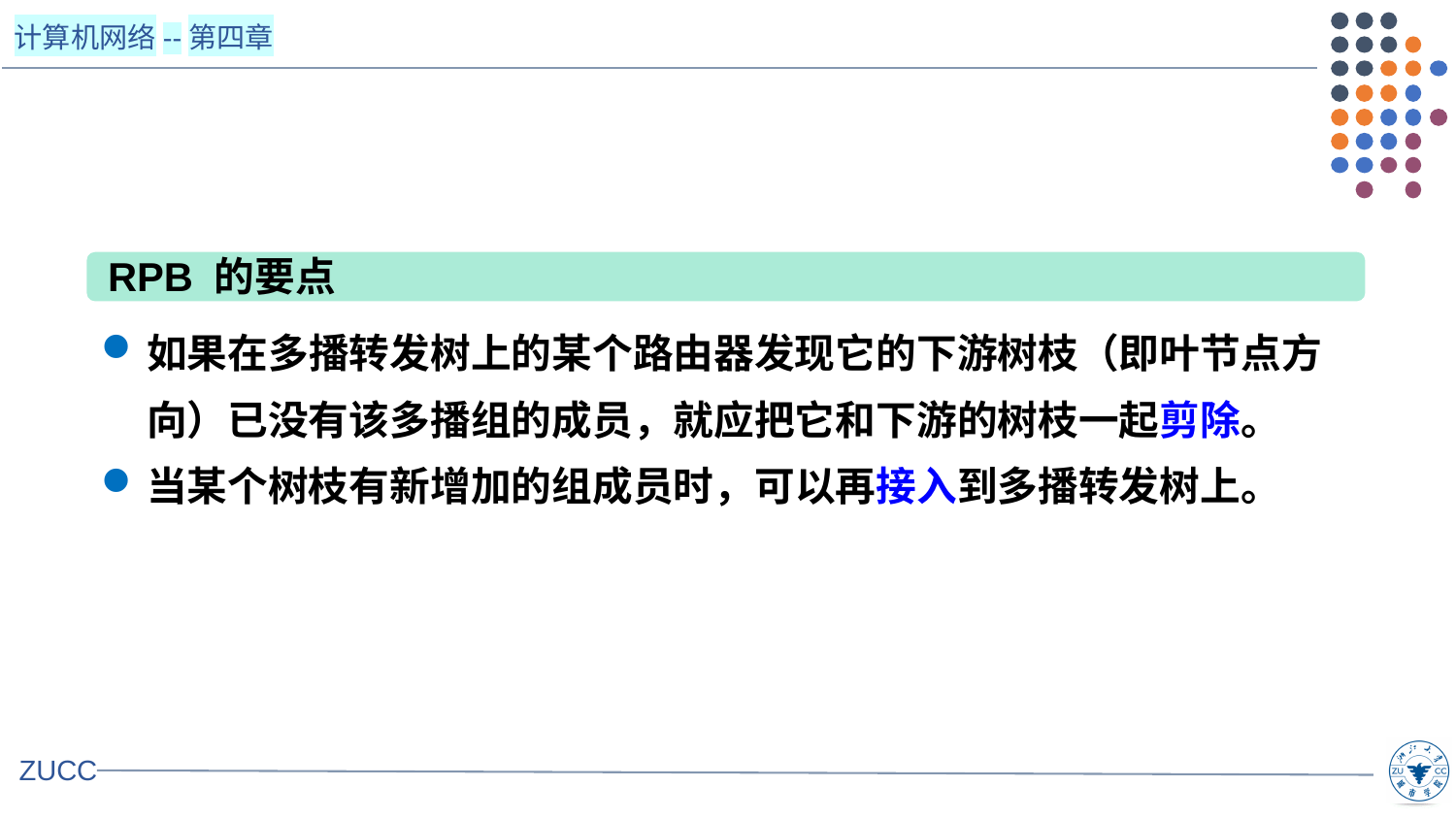

RPB 的要点

如果在多播转发树上的某个路由器发现它的下游树枝（即叶节点方向）已没有该多播组的成员，就应把它和下游的树枝一起剪除。
当某个树枝有新增加的组成员时，可以再接入到多播转发树上。